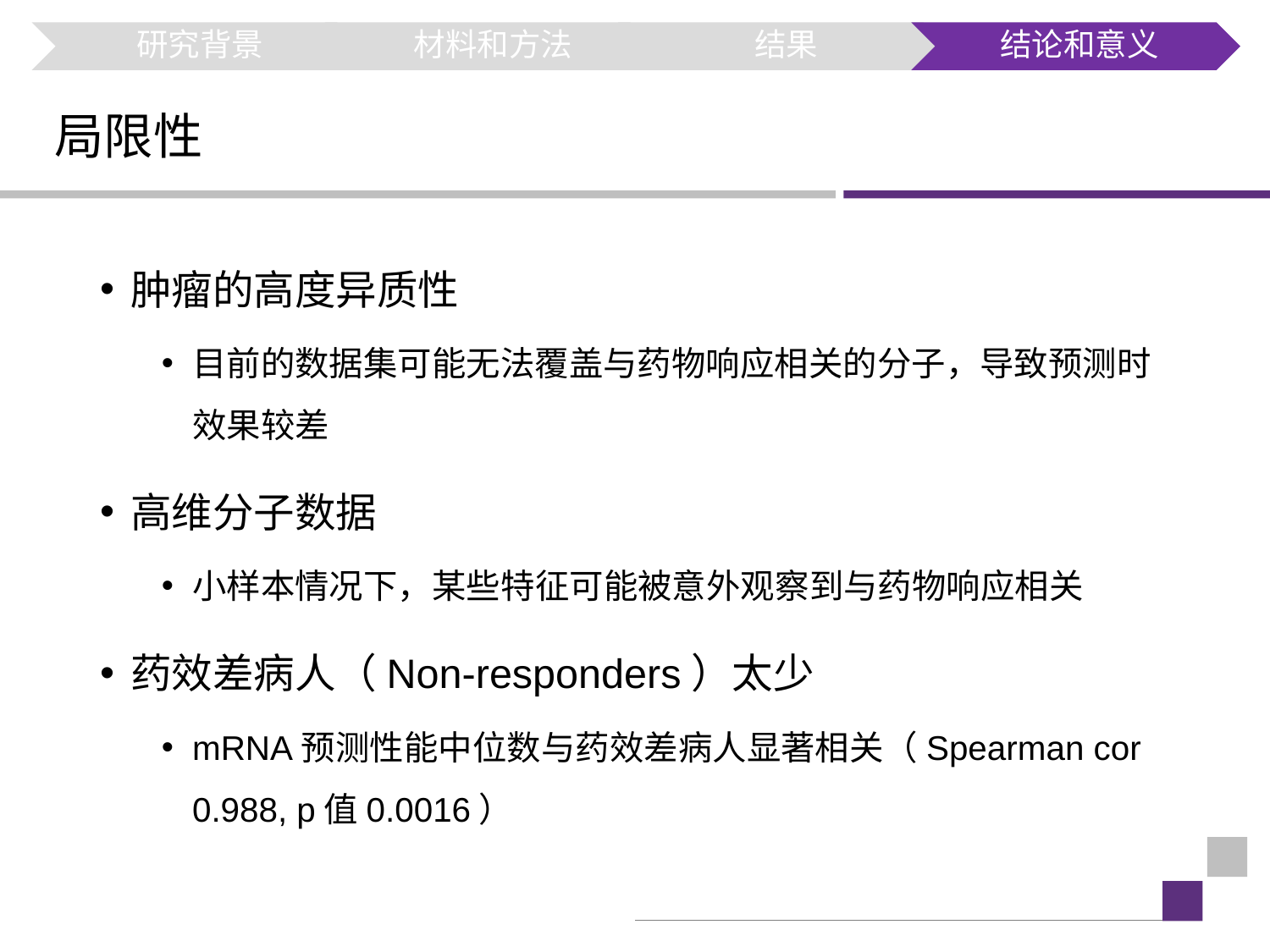

研究背景
材料和方法
结果
结论和意义
# 局限性

肿瘤的高度异质性
目前的数据集可能无法覆盖与药物响应相关的分子，导致预测时效果较差
高维分子数据
小样本情况下，某些特征可能被意外观察到与药物响应相关
药效差病人（Non-responders）太少
mRNA预测性能中位数与药效差病人显著相关（Spearman cor 0.988, p值0.0016）